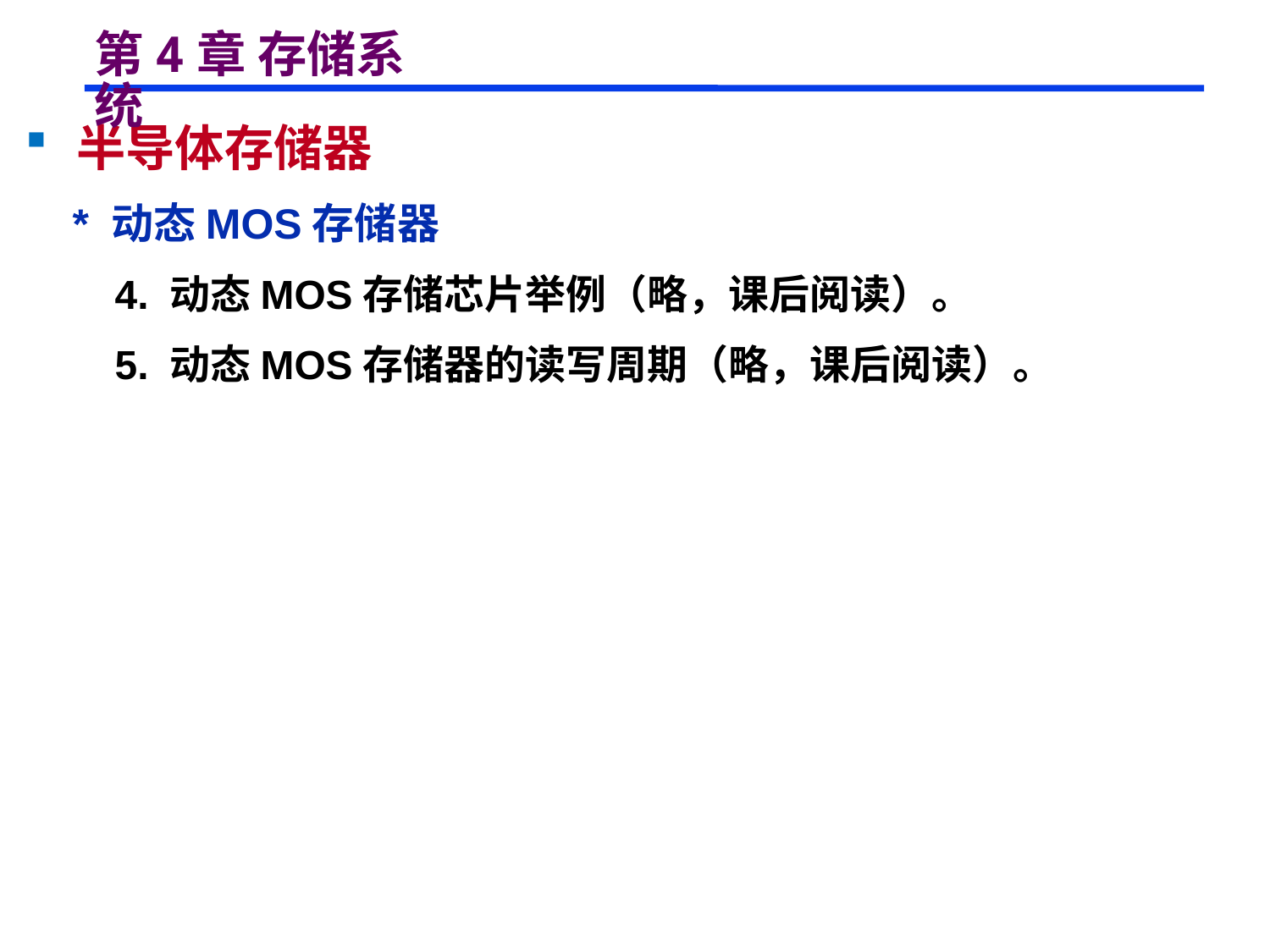

# 第4章 存储系统
 半导体存储器
    * 动态MOS存储器
        4. 动态MOS存储芯片举例（略，课后阅读）。
        5. 动态MOS存储器的读写周期（略，课后阅读）。